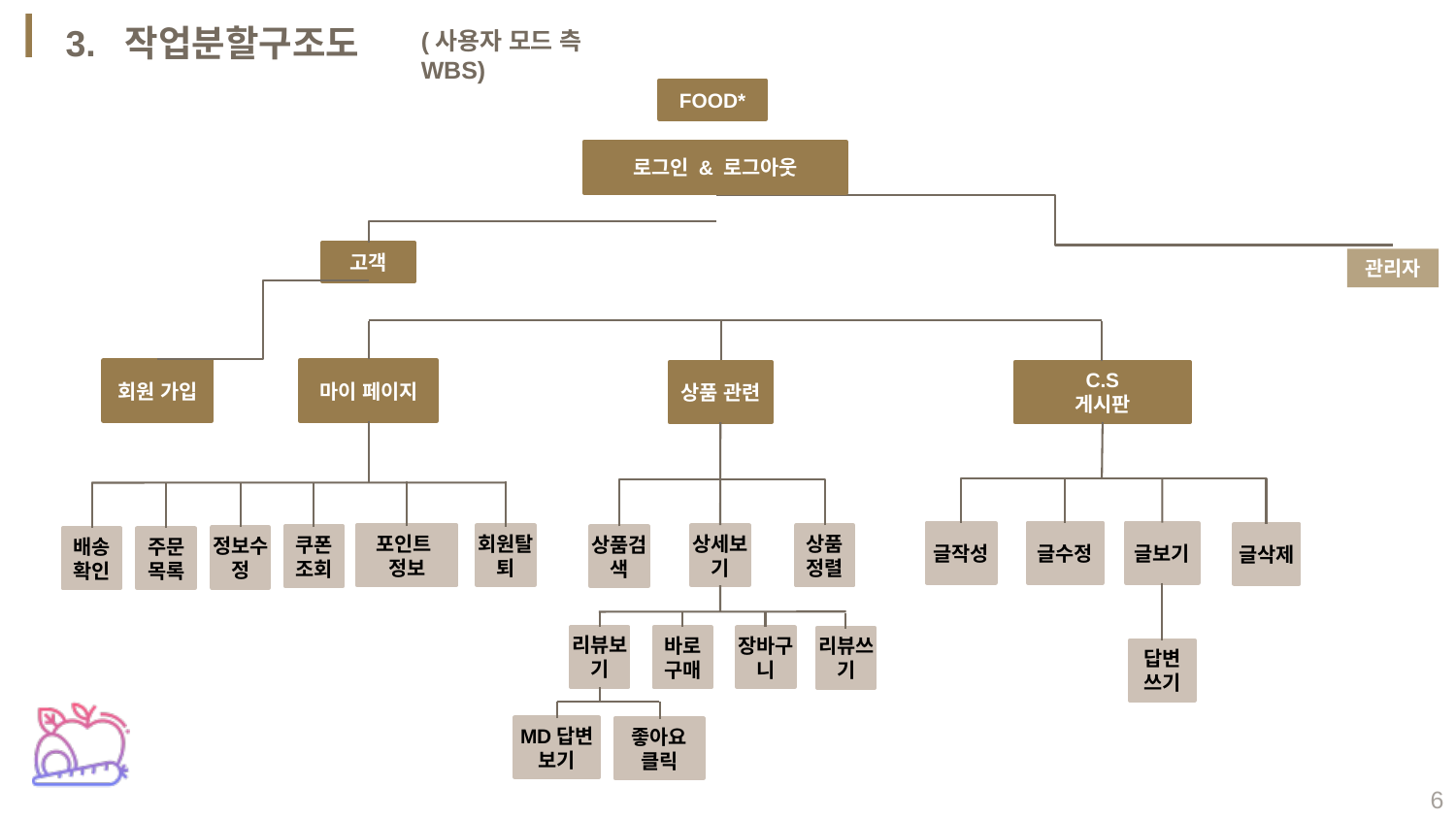

3.  작업분할구조도
(사용자 모드 측 WBS)
FOOD*
로그인 & 로그아웃
고객
관리자
회원 가입
마이 페이지
C.S
게시판
상품 관련
글작성
글수정
글보기
글삭제
회원탈퇴
포인트
정보
상세보기
상품
정렬
쿠폰 조회
상품검색
정보수정
배송
확인
주문
목록
리뷰보기
장바구니
바로
구매
리뷰쓰기
답변
쓰기
MD답변 보기
좋아요
클릭
6